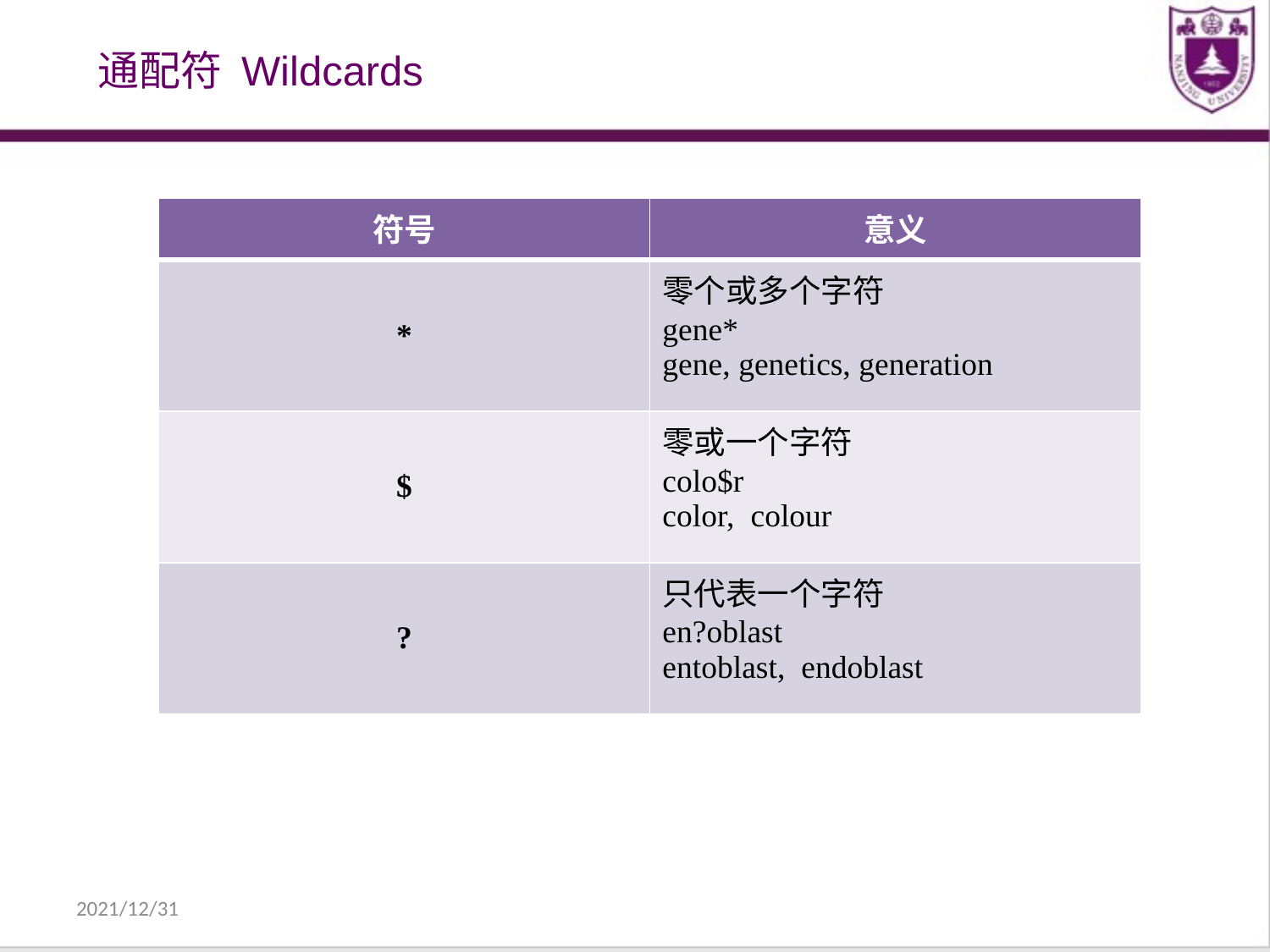

通配符 Wildcards
| 符号 | 意义 |
| --- | --- |
| \* | 零个或多个字符 gene\* gene, genetics, generation |
| $ | 零或一个字符 colo$r color, colour |
| ? | 只代表一个字符 en?oblast entoblast, endoblast |
2021/12/31